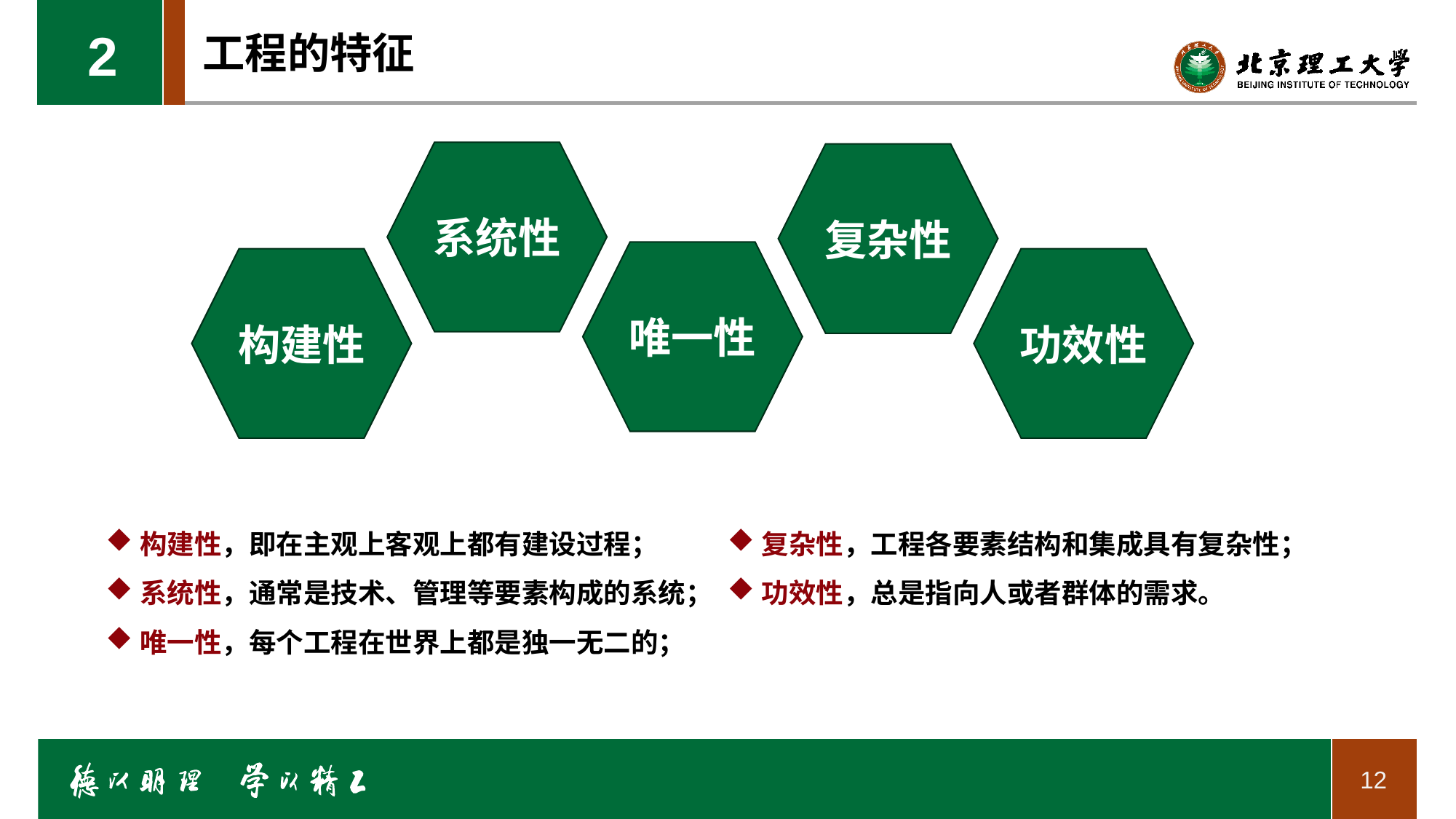

2
# 工程的特征
系统性
复杂性
唯一性
构建性
功效性
构建性，即在主观上客观上都有建设过程；
系统性，通常是技术、管理等要素构成的系统；
唯一性，每个工程在世界上都是独一无二的；

复杂性，工程各要素结构和集成具有复杂性；
功效性，总是指向人或者群体的需求。